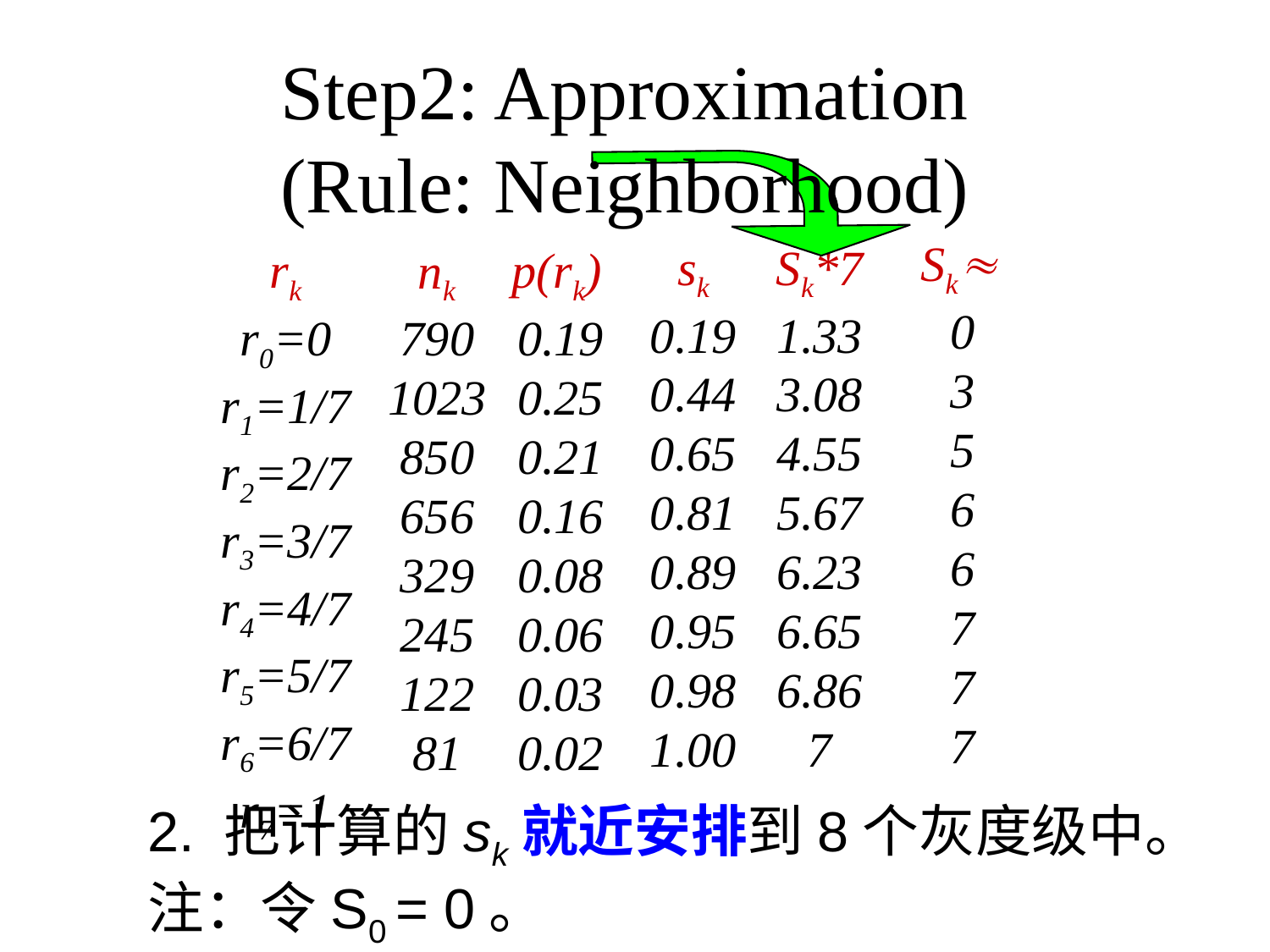

Step2: Approximation
(Rule: Neighborhood)

   nk
790
1023
850
656
329
245
122
81
Sk≈
0
3
5
6
6
7
7
7
sk
0.19
0.44
0.65
0.81
0.89
0.95
0.98
1.00
Sk*7
1.33
3.08
4.55
5.67
6.23
6.65
6.86
7
rk
r0=0
r1=1/7
r2=2/7
r3=3/7
r4=4/7
r5=5/7
r6=6/7
r7=1
p(rk)
0.19
0.25
0.21
0.16
0.08
0.06
0.03
0.02
2. 把计算的sk就近安排到8个灰度级中。
注：令S0 = 0。